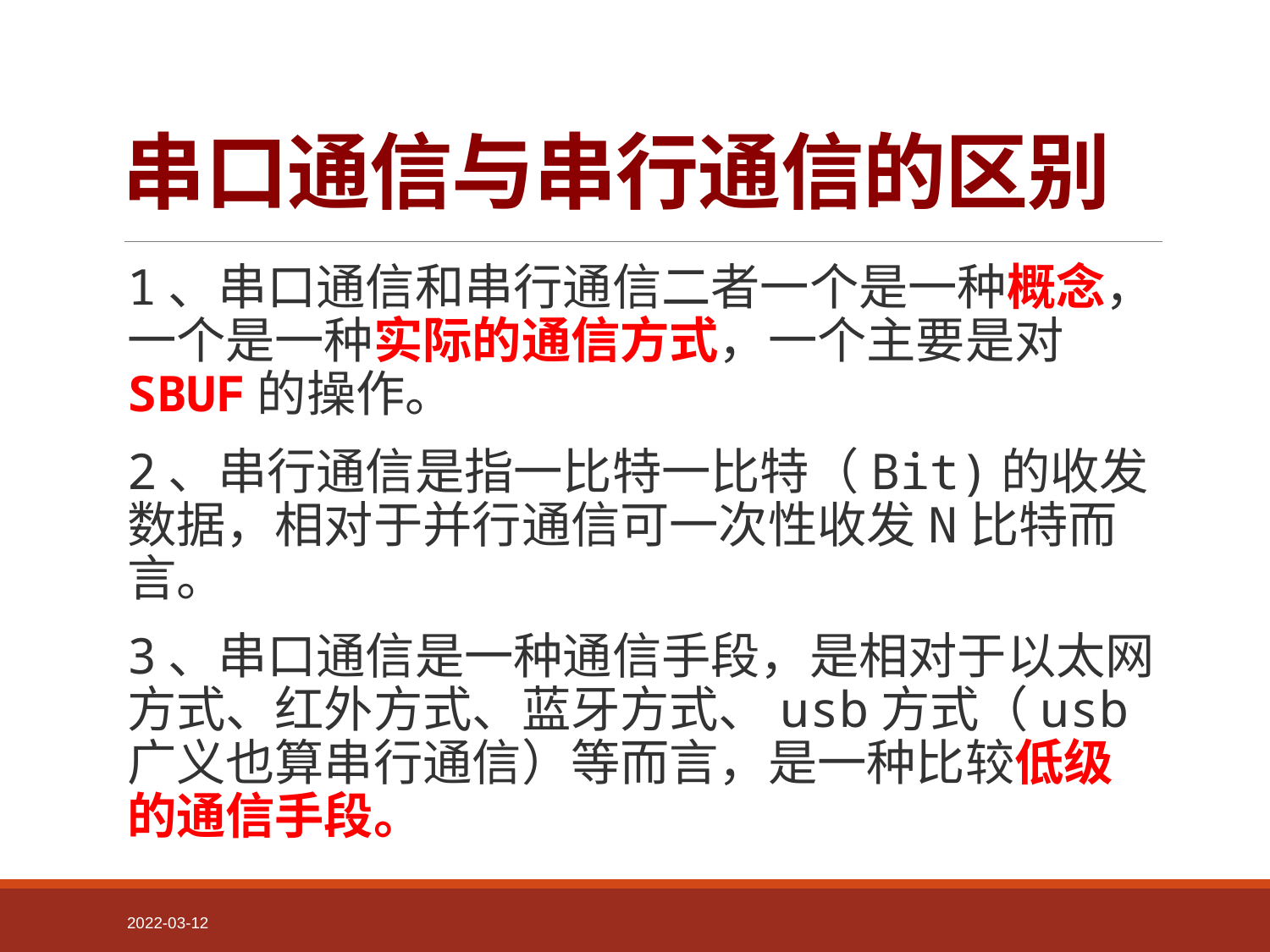

# 串口通信与串行通信的区别
1、串口通信和串行通信二者一个是一种概念，一个是一种实际的通信方式，一个主要是对SBUF的操作。
2、串行通信是指一比特一比特（Bit)的收发数据，相对于并行通信可一次性收发N比特而言。
3、串口通信是一种通信手段，是相对于以太网方式、红外方式、蓝牙方式、usb方式（usb广义也算串行通信）等而言，是一种比较低级的通信手段。

2022-03-12